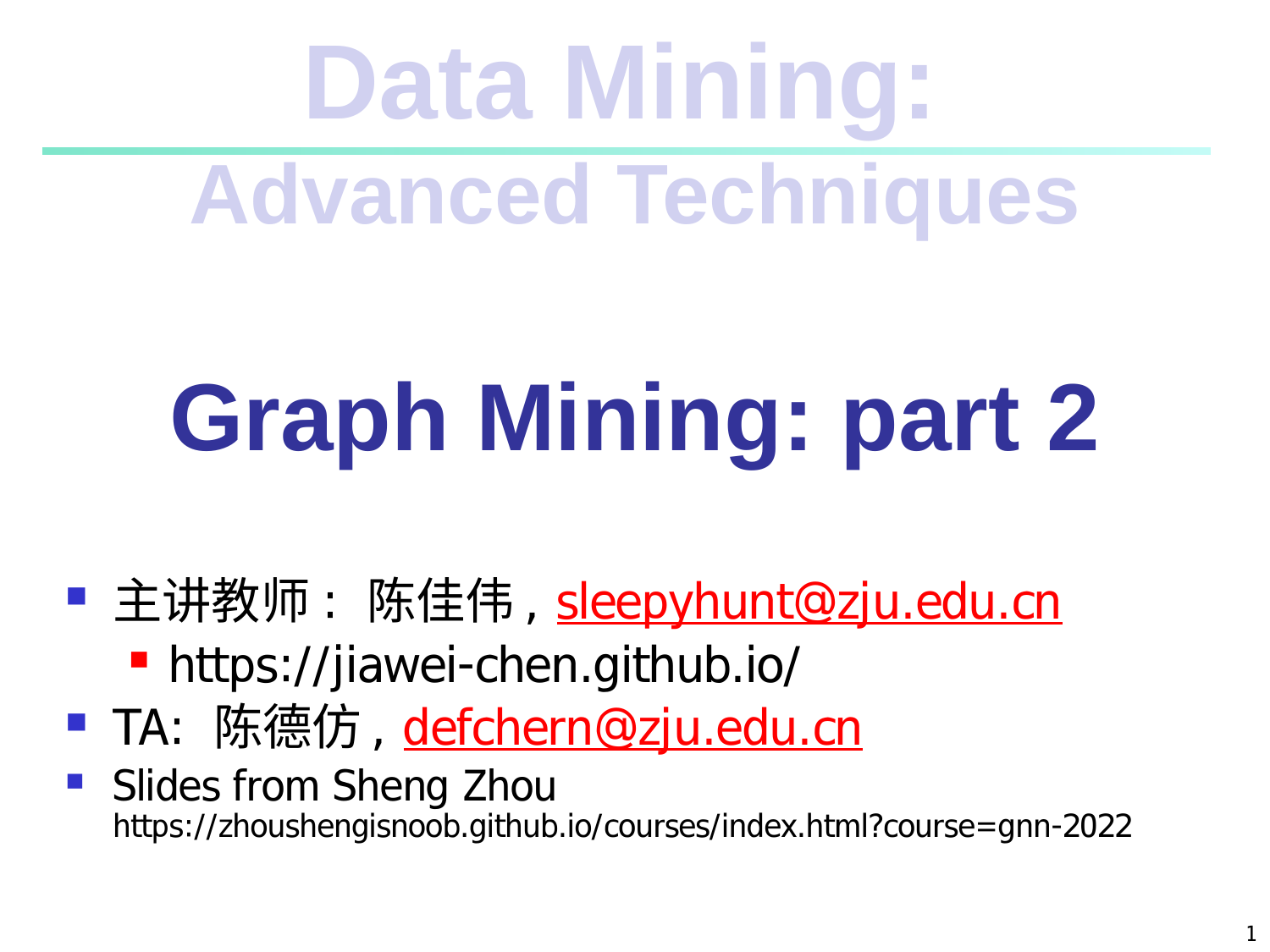

# Data Mining: Advanced Techniques Graph Mining: part 2
主讲教师: 陈佳伟, sleepyhunt@zju.edu.cn
https://jiawei-chen.github.io/
TA: 陈德仿, defchern@zju.edu.cn
Slides from Sheng Zhou https://zhoushengisnoob.github.io/courses/index.html?course=gnn-2022
1